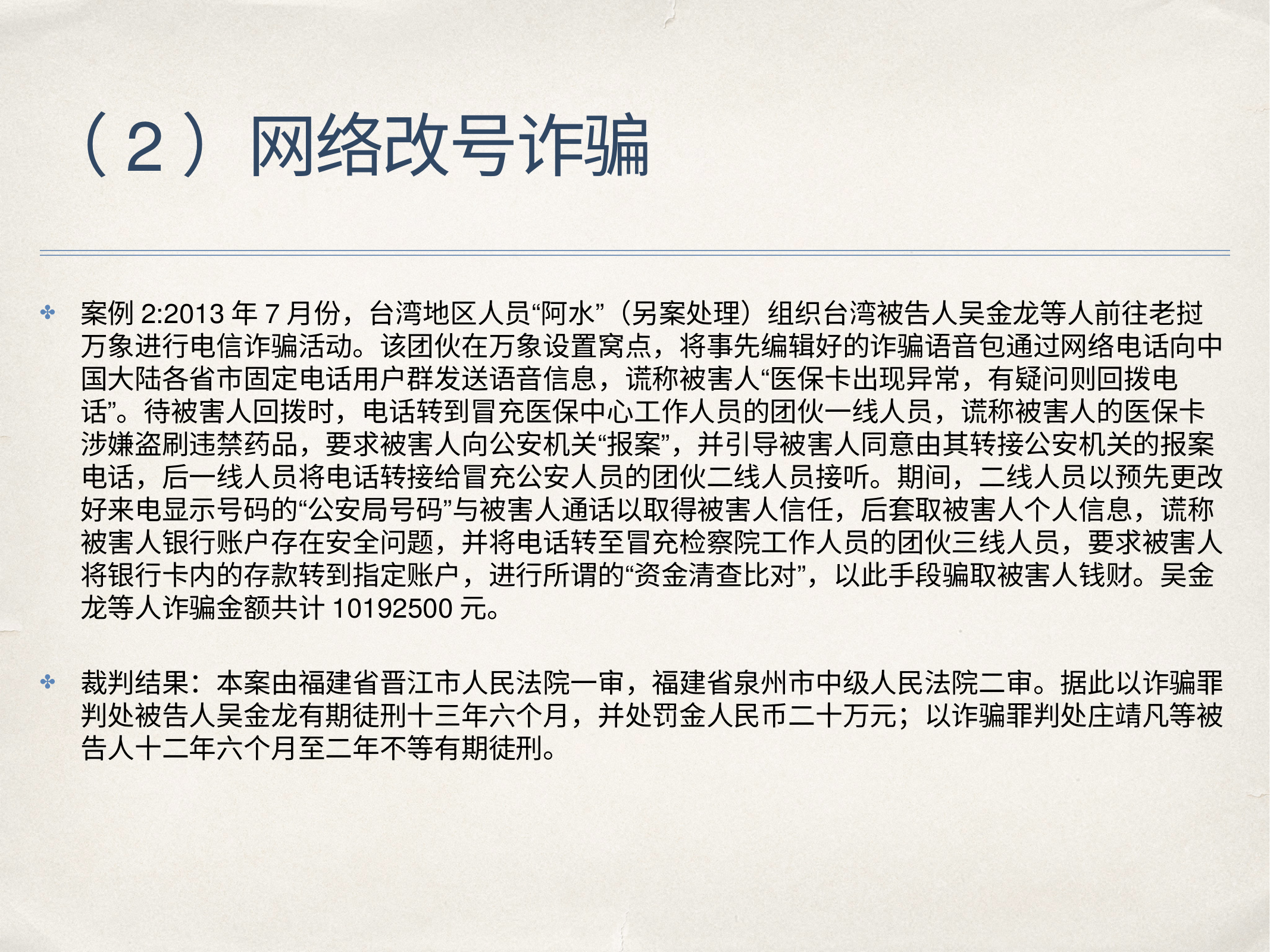

15
# （2）网络改号诈骗
案例2:2013年7月份，台湾地区人员“阿水”（另案处理）组织台湾被告人吴金龙等人前往老挝万象进行电信诈骗活动。该团伙在万象设置窝点，将事先编辑好的诈骗语音包通过网络电话向中国大陆各省市固定电话用户群发送语音信息，谎称被害人“医保卡出现异常，有疑问则回拨电话”。待被害人回拨时，电话转到冒充医保中心工作人员的团伙一线人员，谎称被害人的医保卡涉嫌盗刷违禁药品，要求被害人向公安机关“报案”，并引导被害人同意由其转接公安机关的报案电话，后一线人员将电话转接给冒充公安人员的团伙二线人员接听。期间，二线人员以预先更改好来电显示号码的“公安局号码”与被害人通话以取得被害人信任，后套取被害人个人信息，谎称被害人银行账户存在安全问题，并将电话转至冒充检察院工作人员的团伙三线人员，要求被害人将银行卡内的存款转到指定账户，进行所谓的“资金清查比对”，以此手段骗取被害人钱财。吴金龙等人诈骗金额共计10192500元。
裁判结果：本案由福建省晋江市人民法院一审，福建省泉州市中级人民法院二审。据此以诈骗罪判处被告人吴金龙有期徒刑十三年六个月，并处罚金人民币二十万元；以诈骗罪判处庄靖凡等被告人十二年六个月至二年不等有期徒刑。